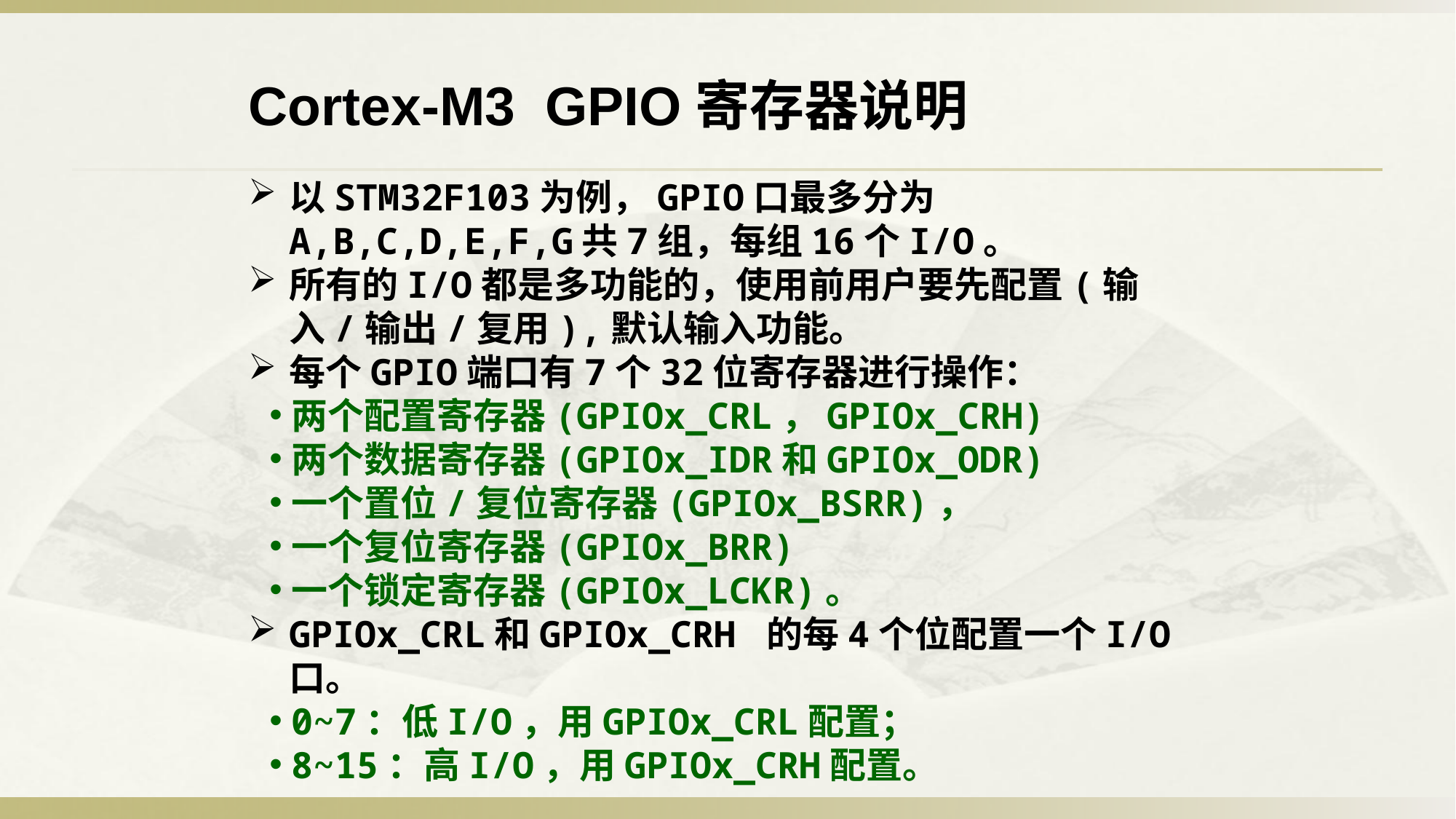

Cortex-M3  GPIO寄存器说明
以STM32F103为例，GPIO口最多分为A,B,C,D,E,F,G共7组，每组16个I/O。
所有的I/O都是多功能的，使用前用户要先配置(输入/输出/复用),默认输入功能。
每个GPIO端口有7个32位寄存器进行操作：
两个配置寄存器(GPIOx_CRL，GPIOx_CRH)
两个数据寄存器(GPIOx_IDR和GPIOx_ODR)
一个置位/复位寄存器(GPIOx_BSRR)，
一个复位寄存器(GPIOx_BRR)
一个锁定寄存器(GPIOx_LCKR)。
GPIOx_CRL和GPIOx_CRH 的每4个位配置一个I/O口。
0~7：低I/O，用GPIOx_CRL配置；
8~15：高I/O，用GPIOx_CRH配置。